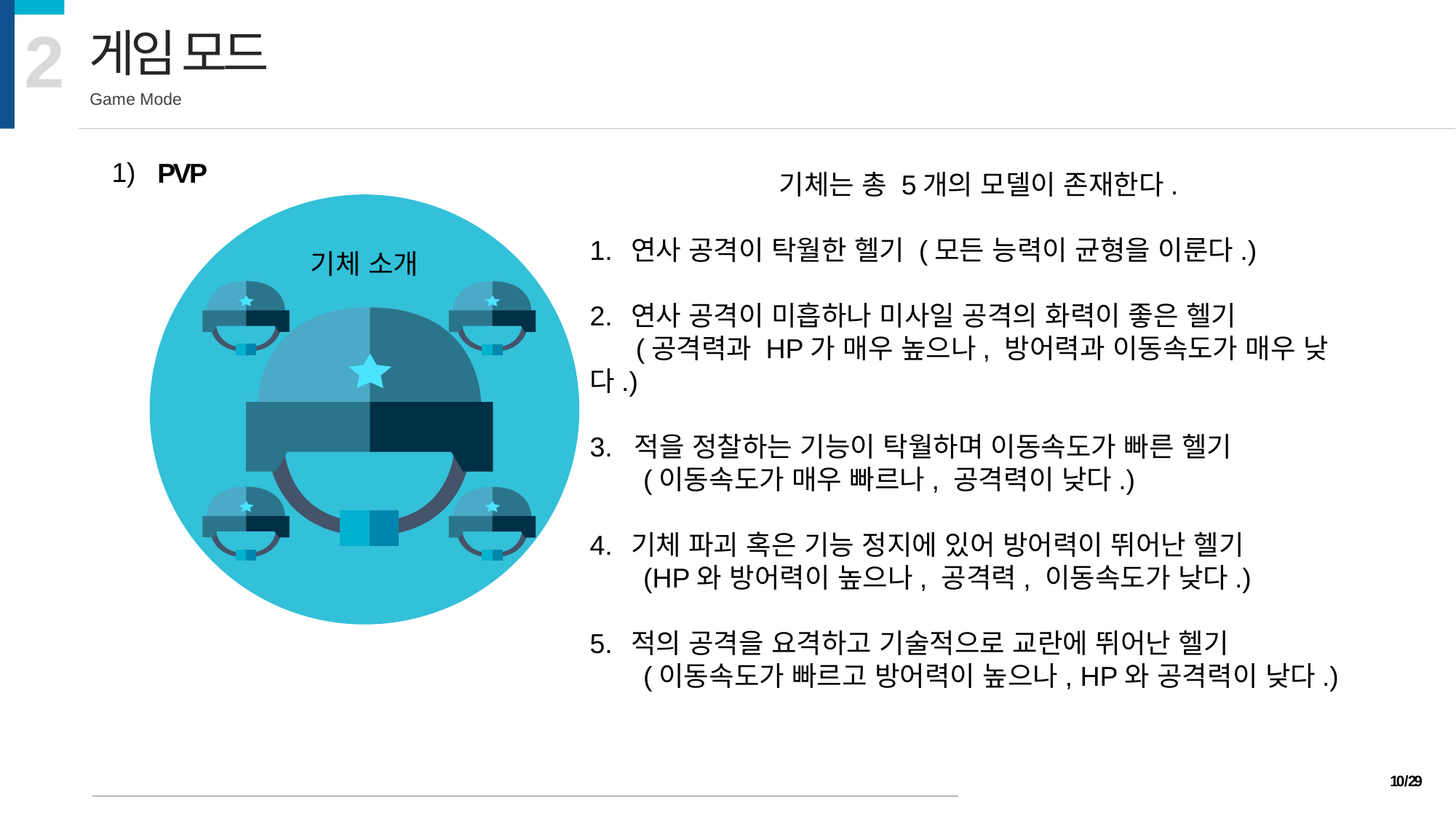

2
게임 모드
Game Mode
1)
PVP
기체는 총 5개의 모델이 존재한다.

연사 공격이 탁월한 헬기 (모든 능력이 균형을 이룬다.)

연사 공격이 미흡하나 미사일 공격의 화력이 좋은 헬기
      (공격력과 HP가 매우 높으나, 방어력과 이동속도가 매우 낮다.)

3.  적을 정찰하는 기능이 탁월하며 이동속도가 빠른 헬기
       (이동속도가 매우 빠르나, 공격력이 낮다.)

기체 파괴 혹은 기능 정지에 있어 방어력이 뛰어난 헬기
       (HP와 방어력이 높으나, 공격력, 이동속도가 낮다.)

적의 공격을 요격하고 기술적으로 교란에 뛰어난 헬기
       (이동속도가 빠르고 방어력이 높으나, HP와 공격력이 낮다.)

기체 소개

10 / 29